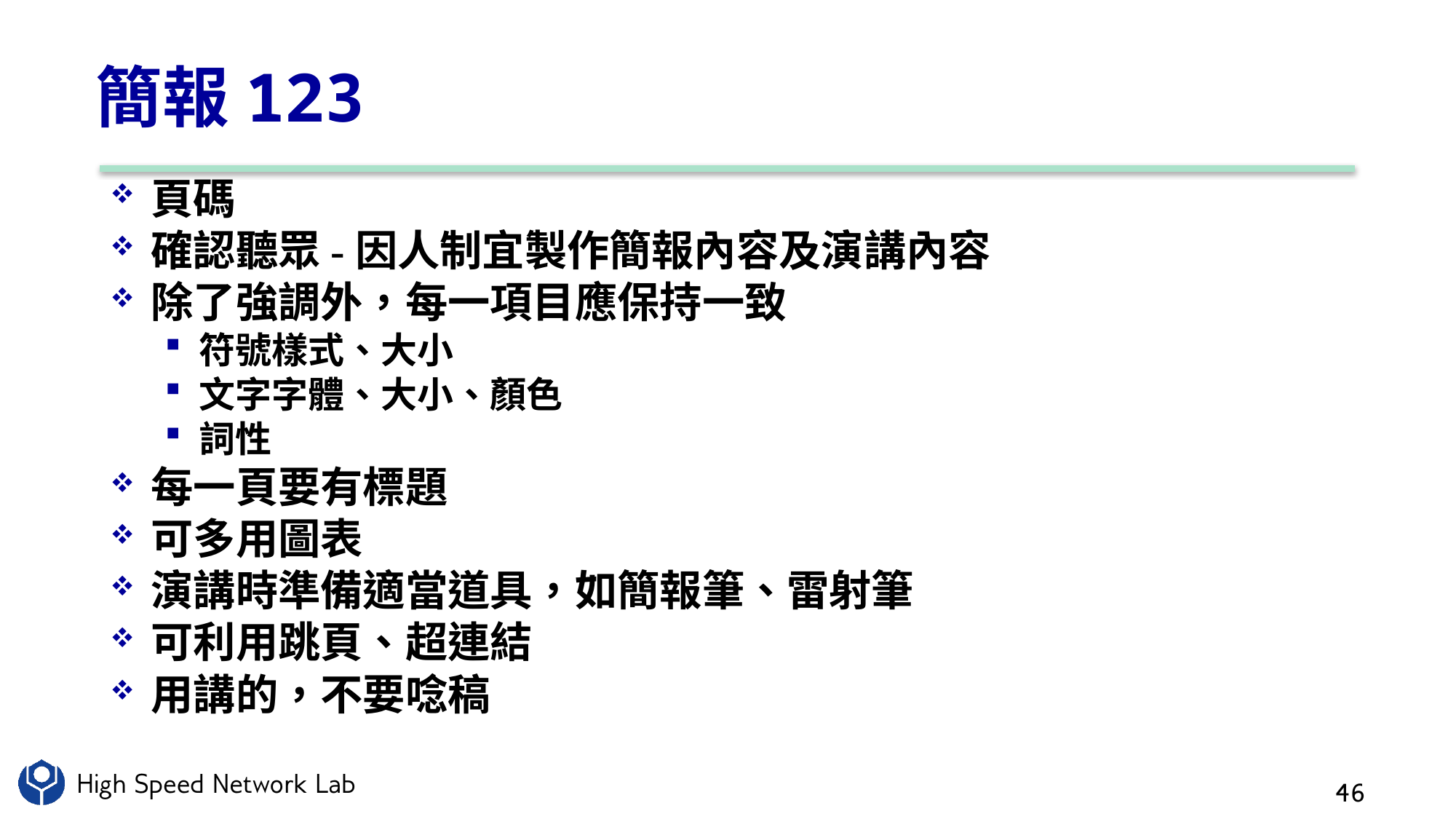

# 簡報123
頁碼
確認聽眾-因人制宜製作簡報內容及演講內容
除了強調外，每一項目應保持一致
符號樣式、大小
文字字體、大小、顏色
詞性
每一頁要有標題
可多用圖表
演講時準備適當道具，如簡報筆、雷射筆
可利用跳頁、超連結
用講的，不要唸稿

46